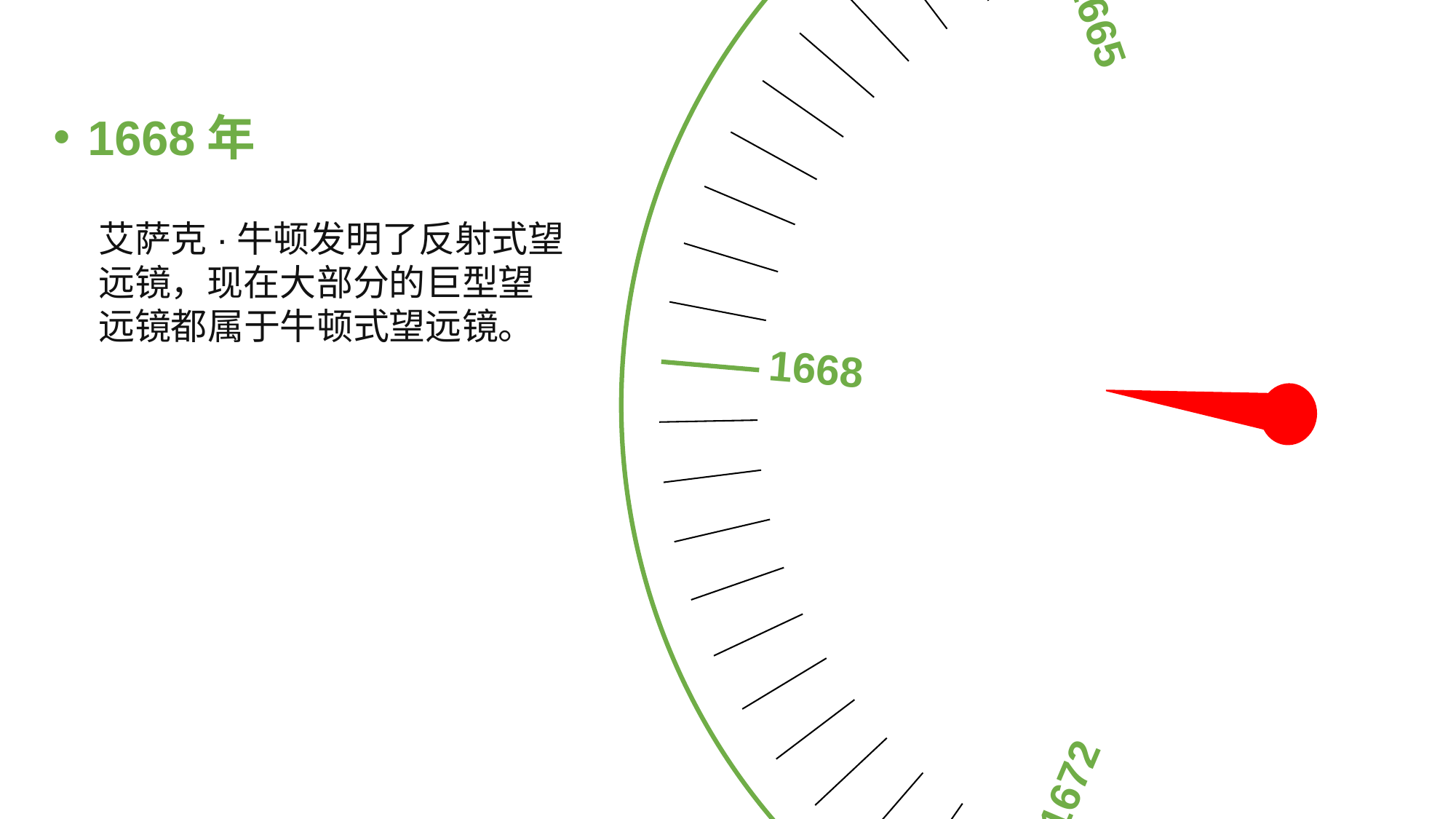

1672
1668
1678
1665
1656
1668年
艾萨克·牛顿发明了反射式望远镜，现在大部分的巨型望远镜都属于牛顿式望远镜。